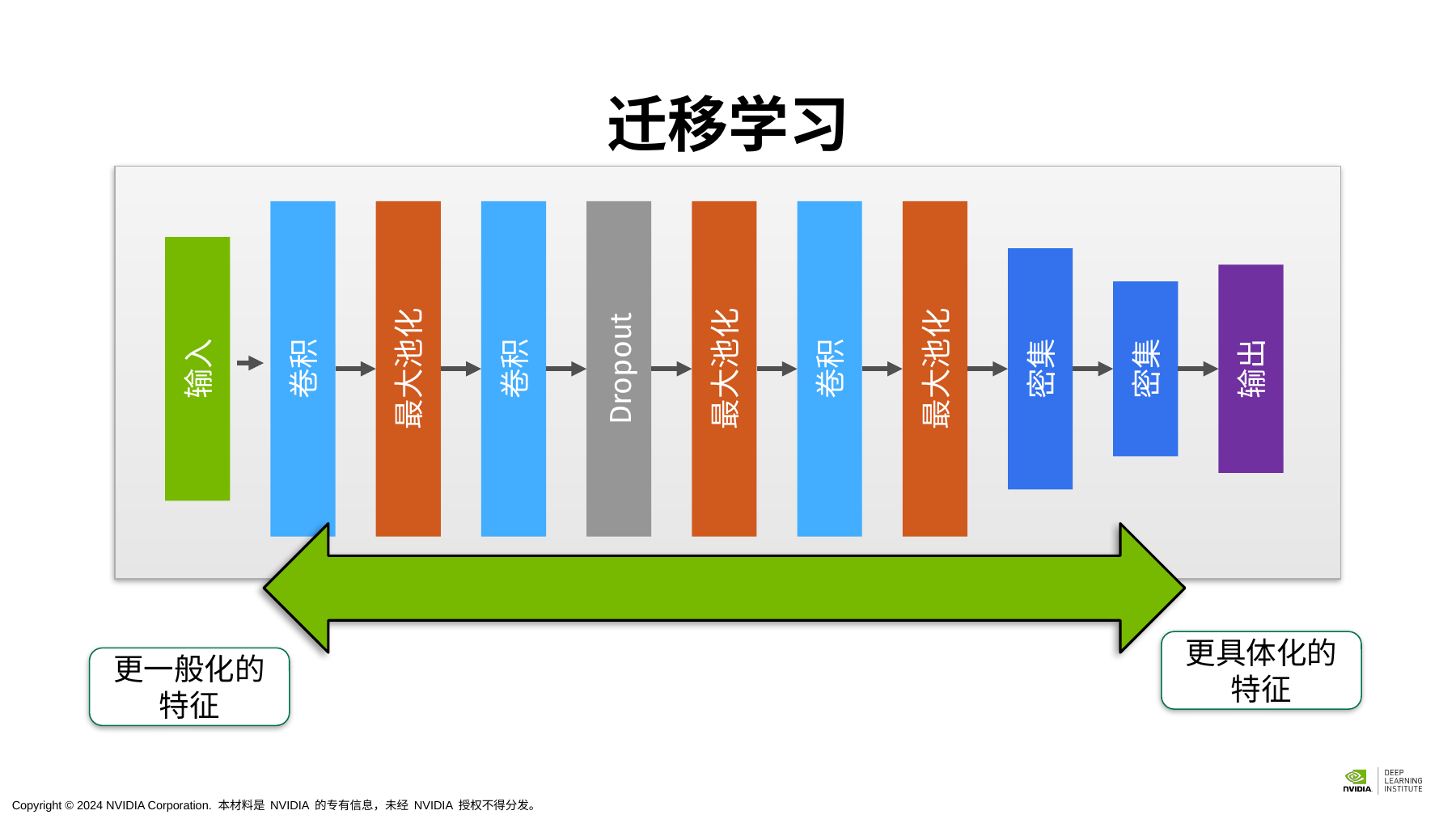

# 迁移学习

输入
卷积
最大池化
卷积
Dropout
最大池化
卷积
最大池化
密集
密集
输出

更具体化的特征
更一般化的特征
Copyright © 2024 NVIDIA Corporation. 本材料是 NVIDIA 的专有信息，未经 NVIDIA 授权不得分发。